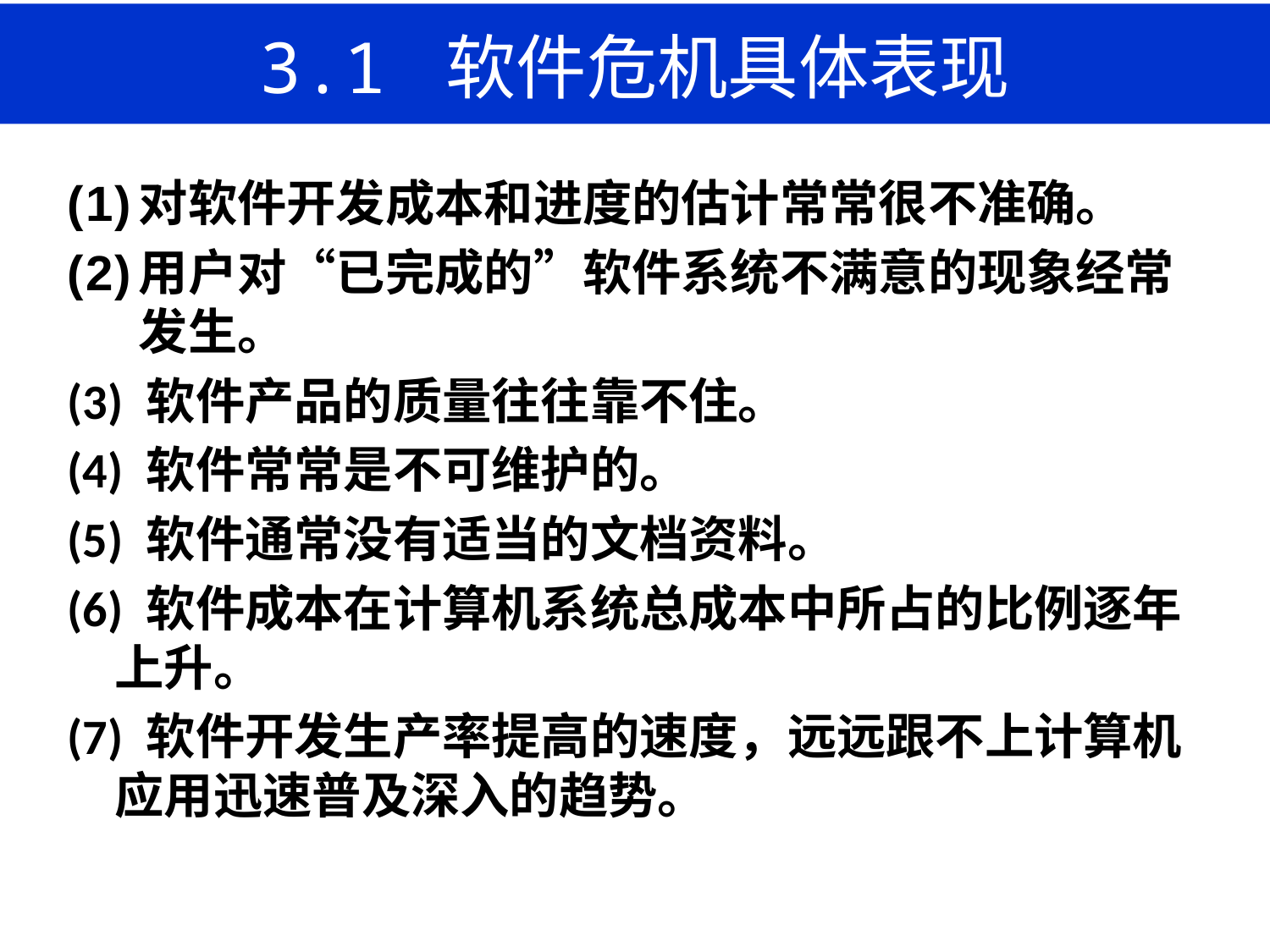

# 3.1 软件危机具体表现
对软件开发成本和进度的估计常常很不准确。
用户对“已完成的”软件系统不满意的现象经常发生。
(3) 软件产品的质量往往靠不住。
(4) 软件常常是不可维护的。
(5) 软件通常没有适当的文档资料。
(6) 软件成本在计算机系统总成本中所占的比例逐年上升。
(7) 软件开发生产率提高的速度，远远跟不上计算机应用迅速普及深入的趋势。